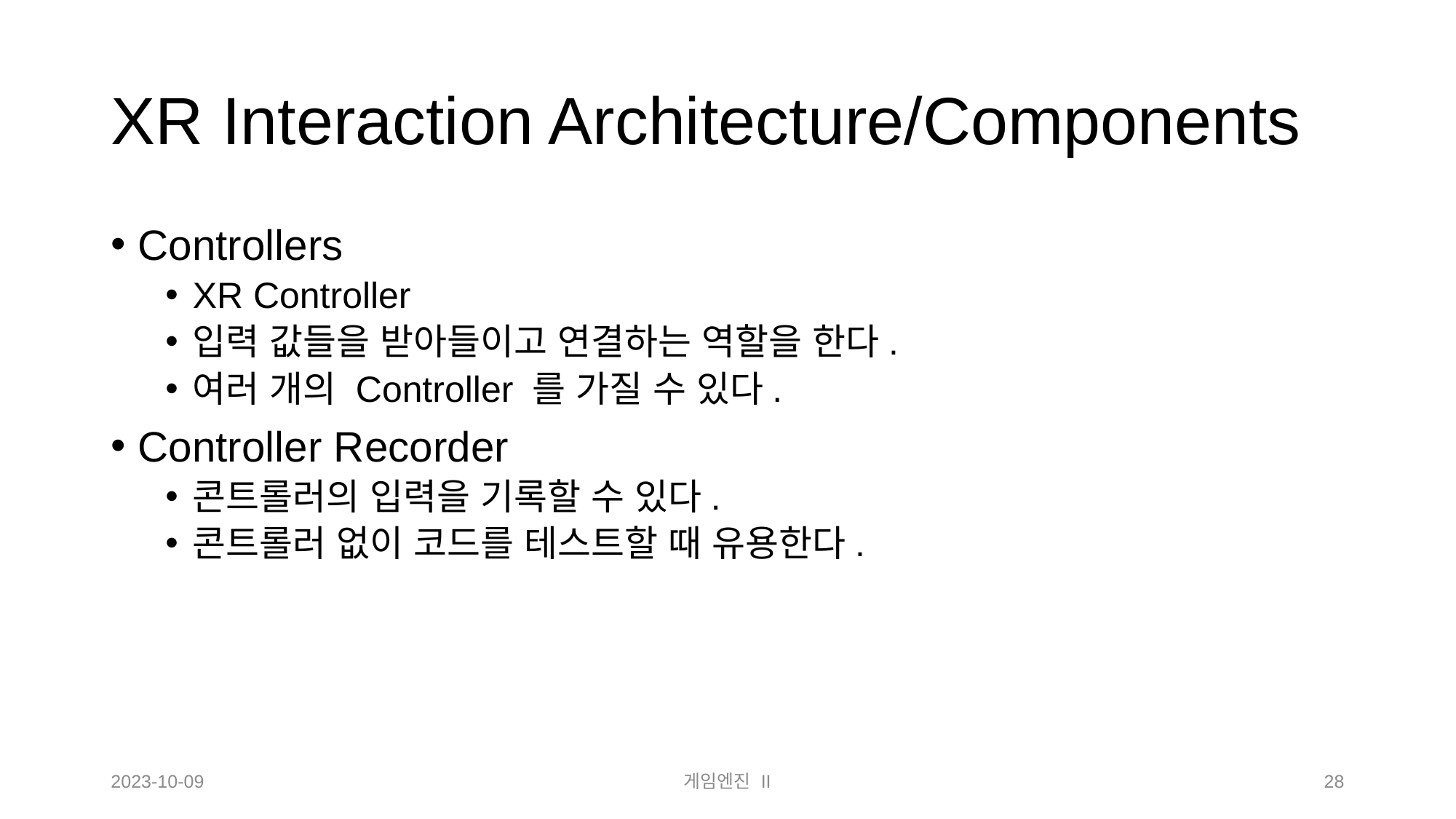

# XR Interaction Architecture/Components
Controllers
XR Controller
입력 값들을 받아들이고 연결하는 역할을 한다.
여러 개의 Controller 를 가질 수 있다.
Controller Recorder
콘트롤러의 입력을 기록할 수 있다.
콘트롤러 없이 코드를 테스트할 때 유용한다.
2023-10-09
게임엔진 II
28